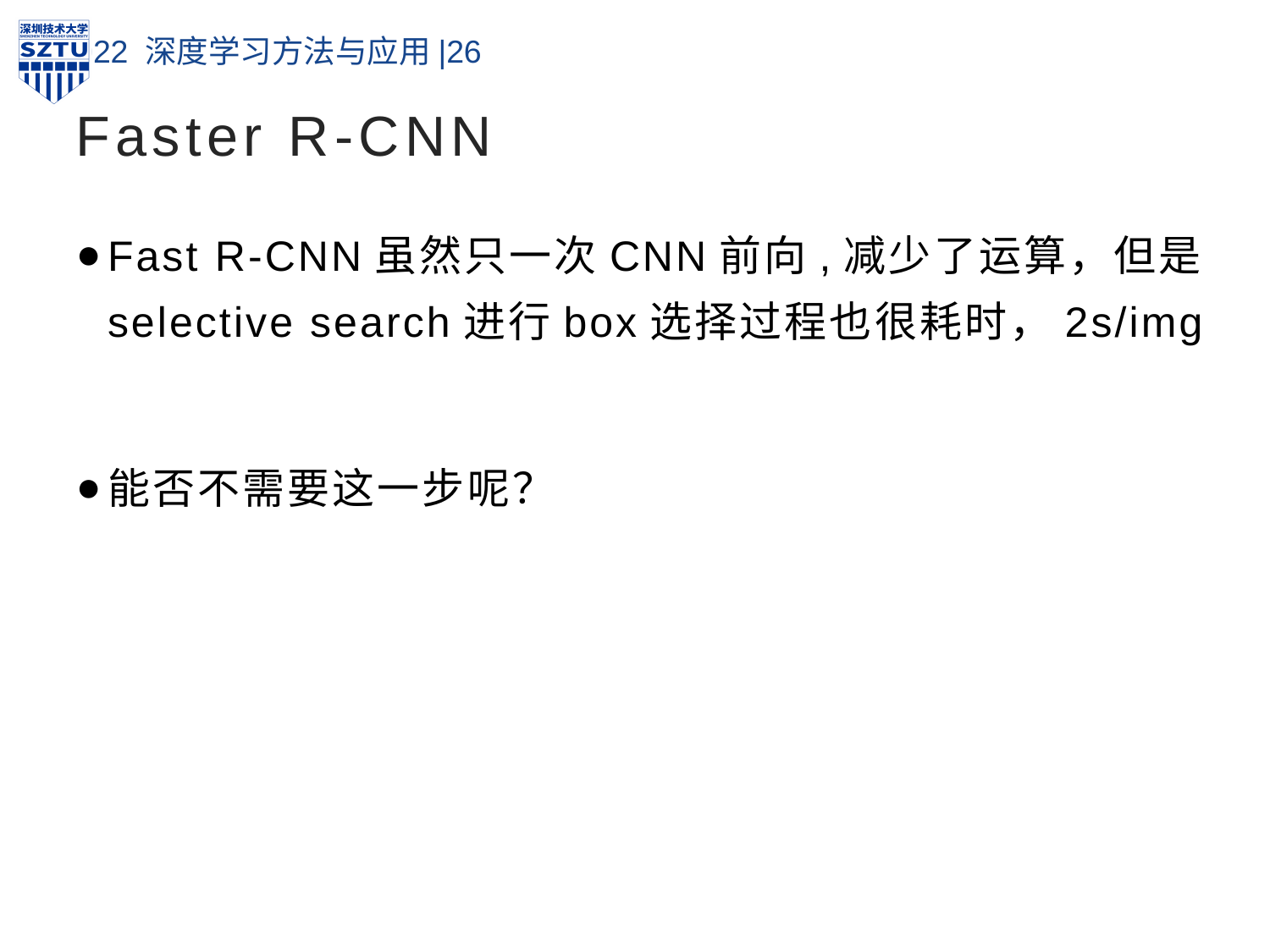

# Faster R-CNN
Fast R-CNN虽然只一次CNN前向,减少了运算，但是selective search进行box选择过程也很耗时，2s/img

能否不需要这一步呢？
26